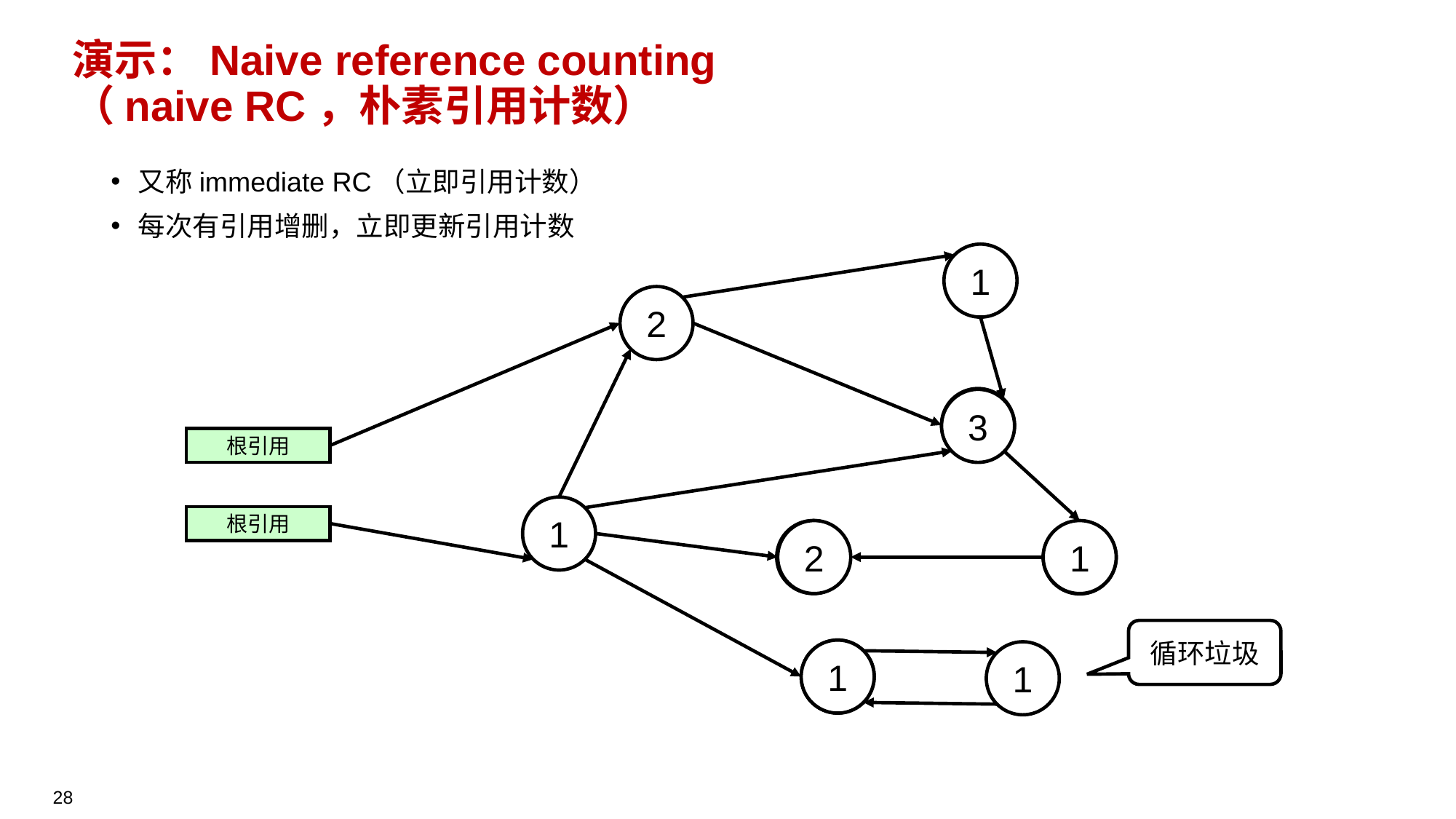

# 演示：Naive reference counting （naive RC，朴素引用计数）
又称immediate RC（立即引用计数）
每次有引用增删，立即更新引用计数
1
2
2
3
根引用
1
根引用
1
2
1
0
循环垃圾
1
2
1